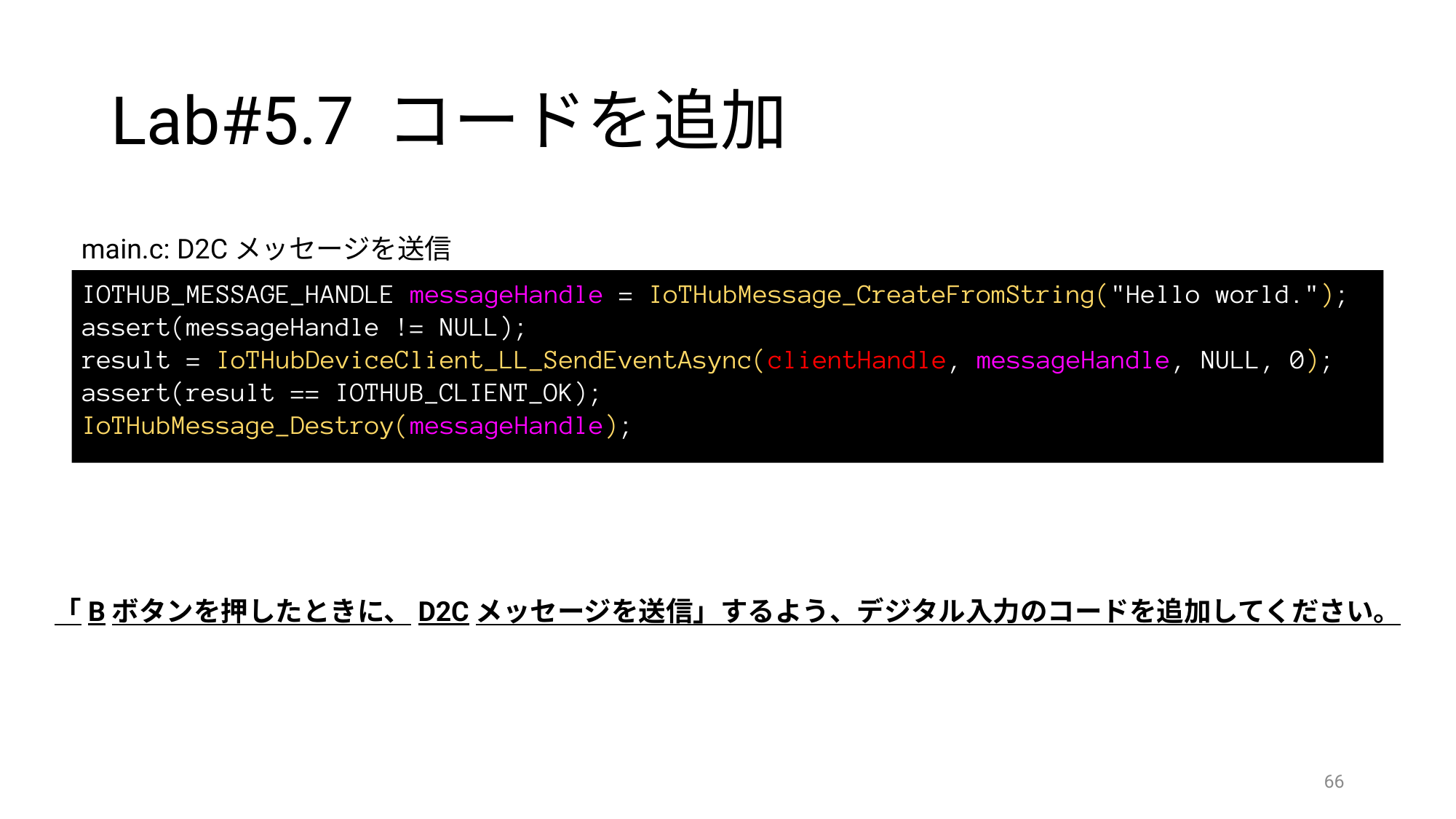

# Lab#5.7 コードを追加
main.c: D2Cメッセージを送信
IOTHUB_MESSAGE_HANDLE messageHandle = IoTHubMessage_CreateFromString("Hello world.");
assert(messageHandle != NULL);
result = IoTHubDeviceClient_LL_SendEventAsync(clientHandle, messageHandle, NULL, 0);
assert(result == IOTHUB_CLIENT_OK);
IoTHubMessage_Destroy(messageHandle);
「Bボタンを押したときに、D2Cメッセージを送信」するよう、デジタル入力のコードを追加してください。
66